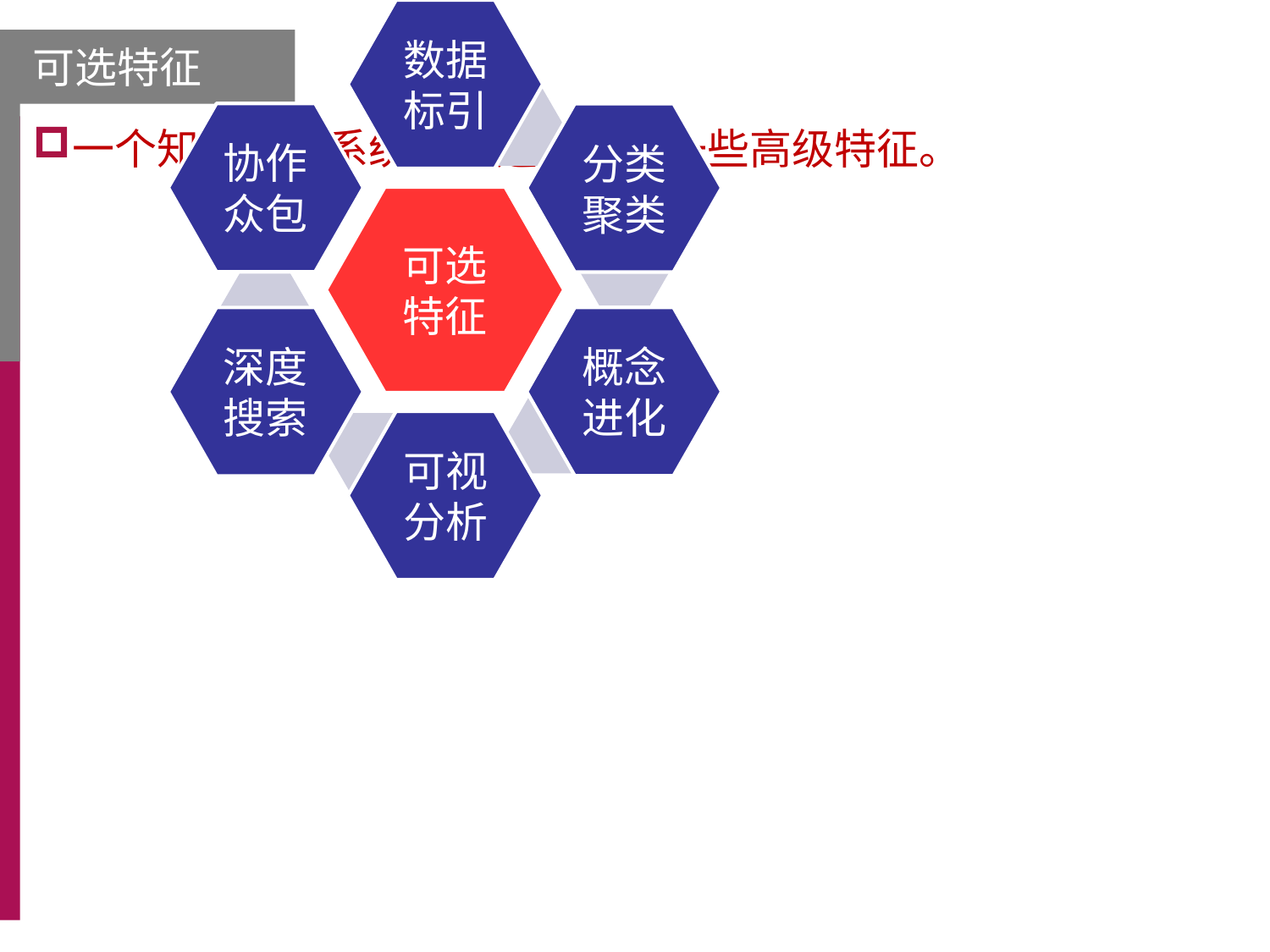

可选特征
一个知识服务系统可以选择实现一些高级特征。

可选
特征
数据标引
分类聚类
概念进化
可视分析
深度搜索
协作众包
64